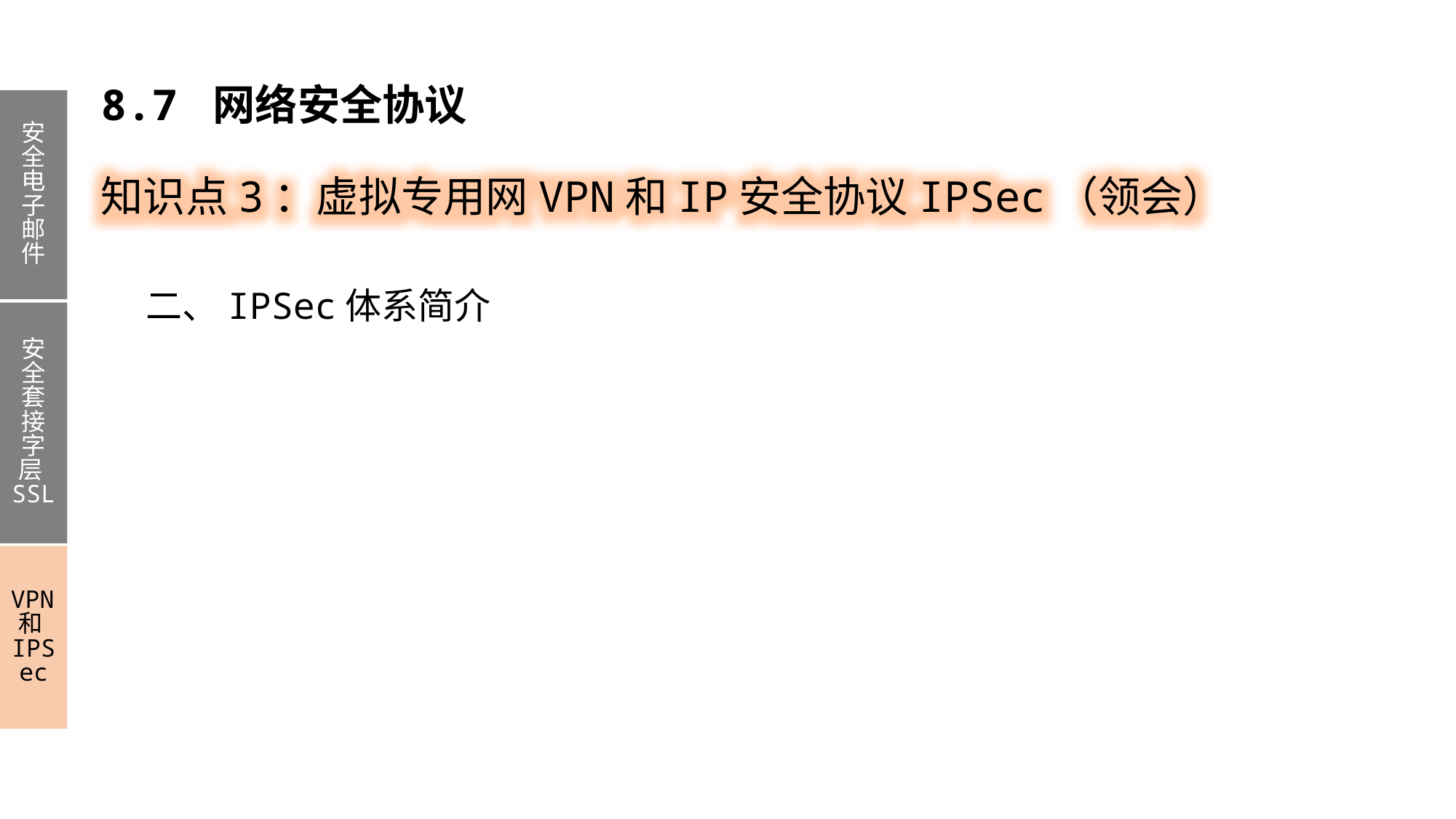

8.7 网络安全协议
安全电子邮件
安全套接字层SSL
VPN和IPSec
知识点3：虚拟专用网VPN和IP安全协议IPSec（领会）
二、IPSec体系简介